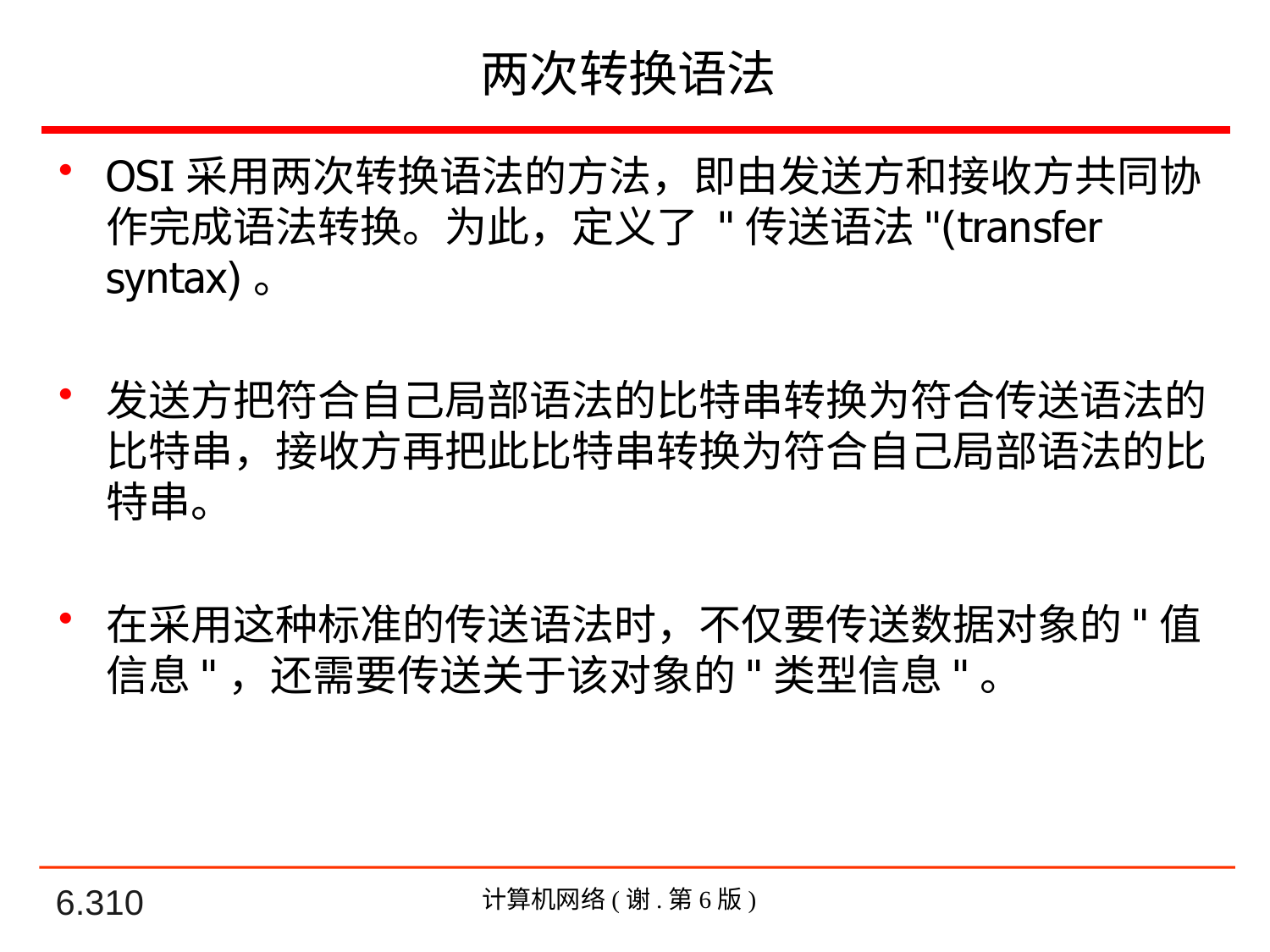

# 两次转换语法
OSI采用两次转换语法的方法，即由发送方和接收方共同协作完成语法转换。为此，定义了 "传送语法"(transfer syntax)。

发送方把符合自己局部语法的比特串转换为符合传送语法的比特串，接收方再把此比特串转换为符合自己局部语法的比特串。

在采用这种标准的传送语法时，不仅要传送数据对象的"值信息"，还需要传送关于该对象的"类型信息"。